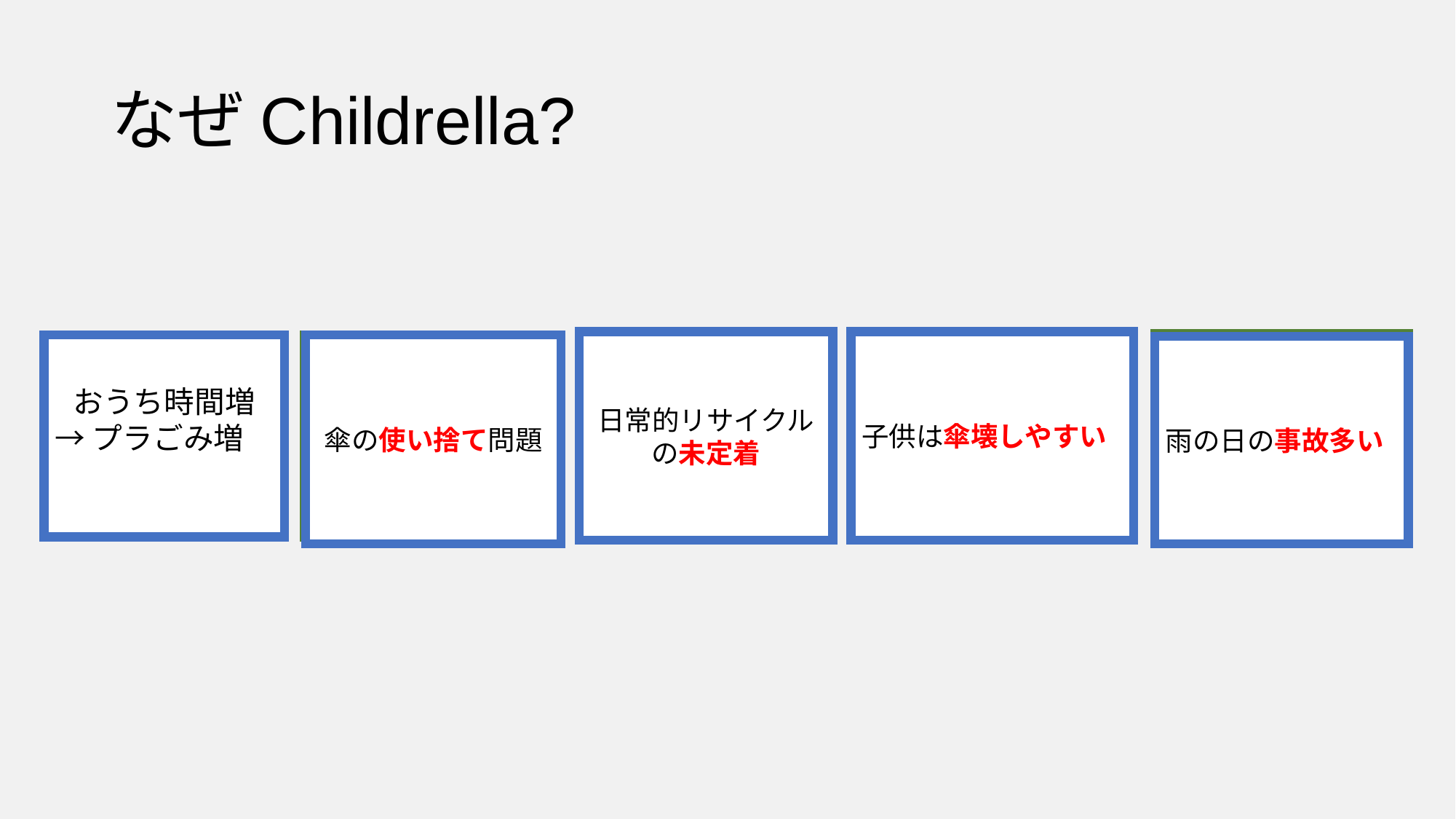

# なぜChildrella?
日常的リサイクルの未定着
子供は傘壊しやすい
修復が簡単

リサイクルの
日常化

事故を防ぐ
プラごみを再利用

おうち時間増
→プラごみ増

傘の使い捨て問題
繰り返し使える
デザイン
雨の日の事故多い